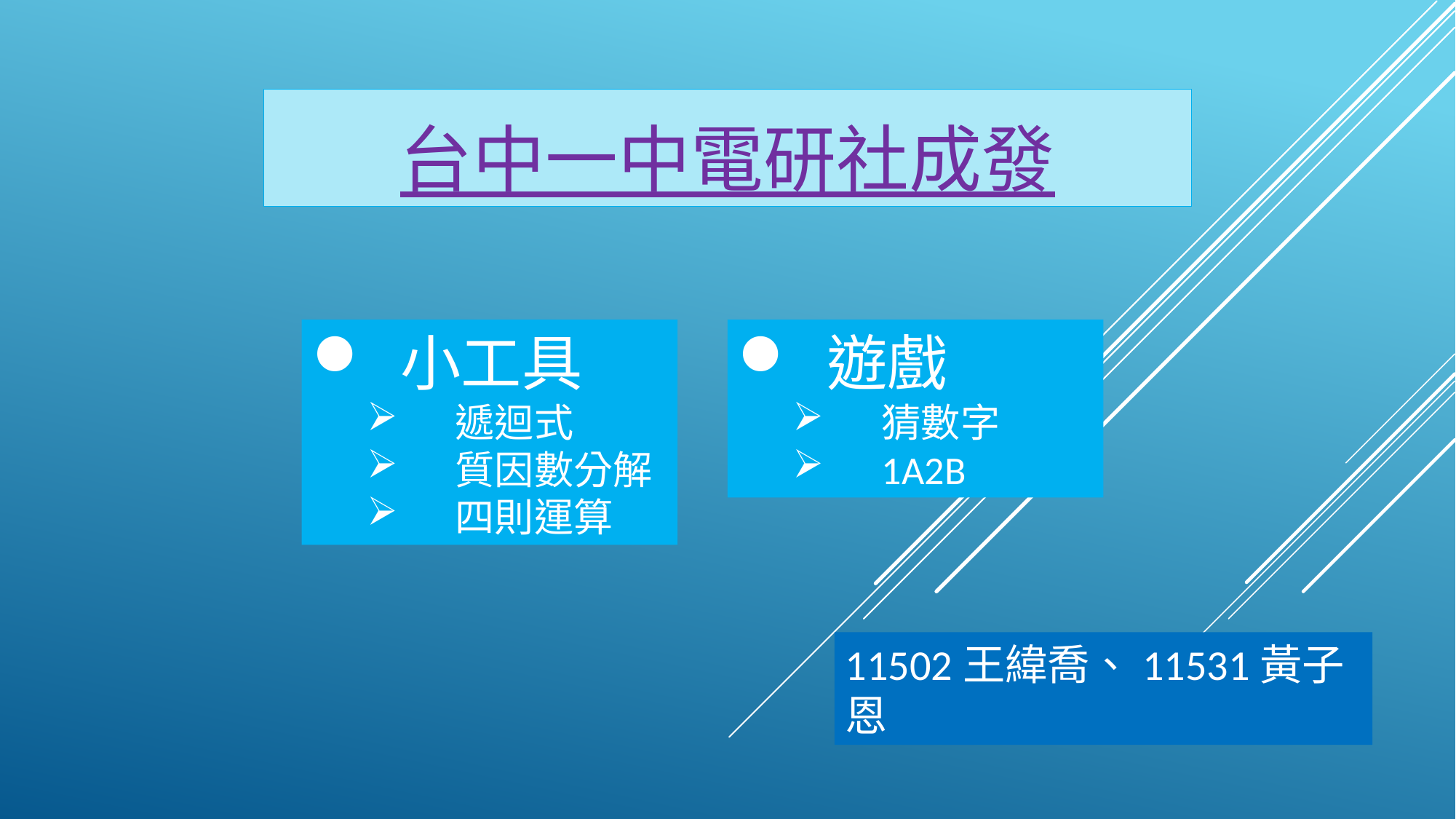

# 台中一中電研社成發
小工具
遞迴式
質因數分解
四則運算
遊戲
猜數字
1A2B
11502王緯喬、11531黃子恩